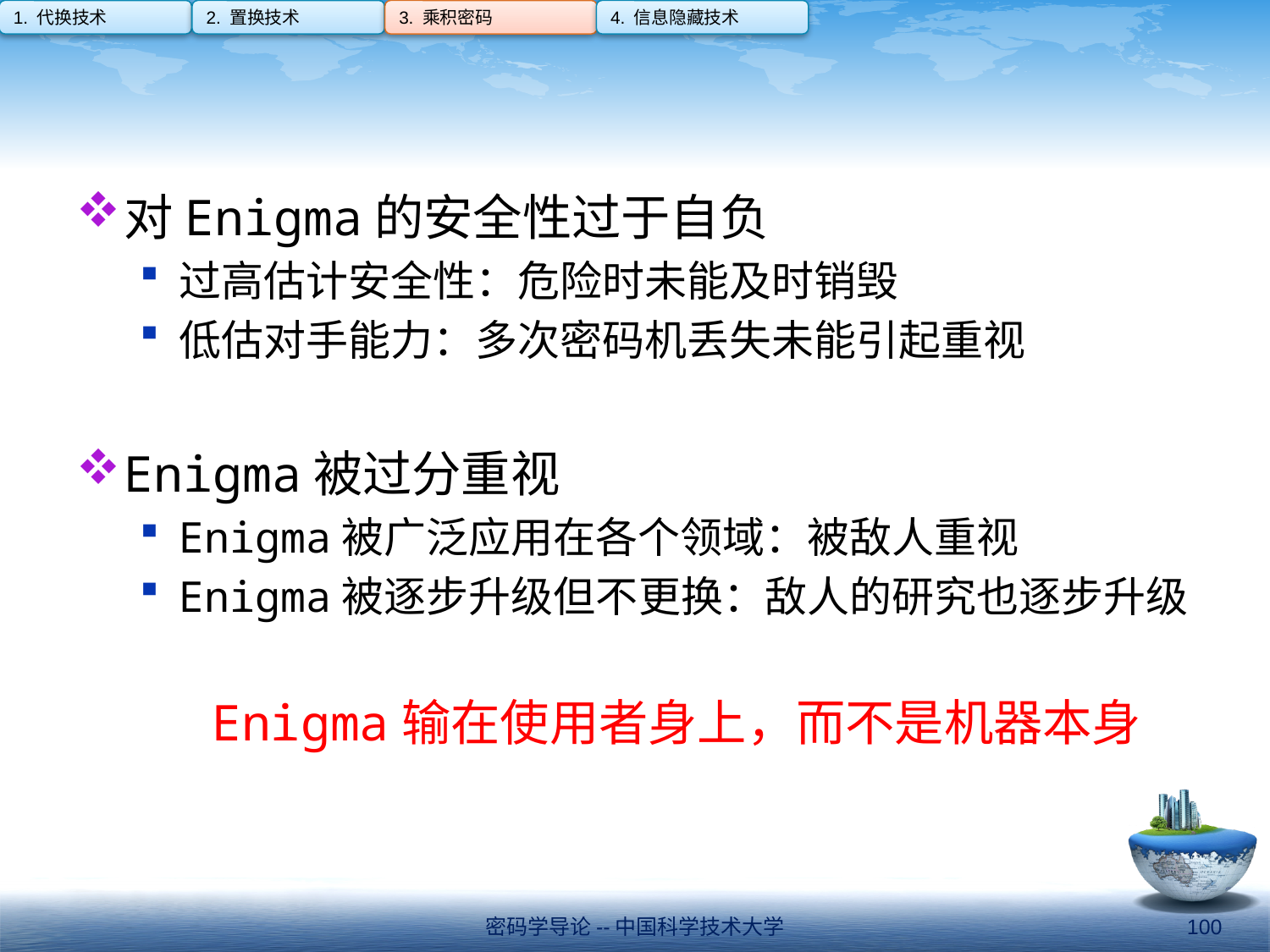

1. 代换技术
2. 置换技术
3. 乘积密码
4. 信息隐藏技术
#
对Enigma的安全性过于自负
过高估计安全性：危险时未能及时销毁
低估对手能力：多次密码机丢失未能引起重视

Enigma被过分重视
Enigma被广泛应用在各个领域：被敌人重视
Enigma被逐步升级但不更换：敌人的研究也逐步升级
Enigma输在使用者身上，而不是机器本身
密码学导论--中国科学技术大学
100